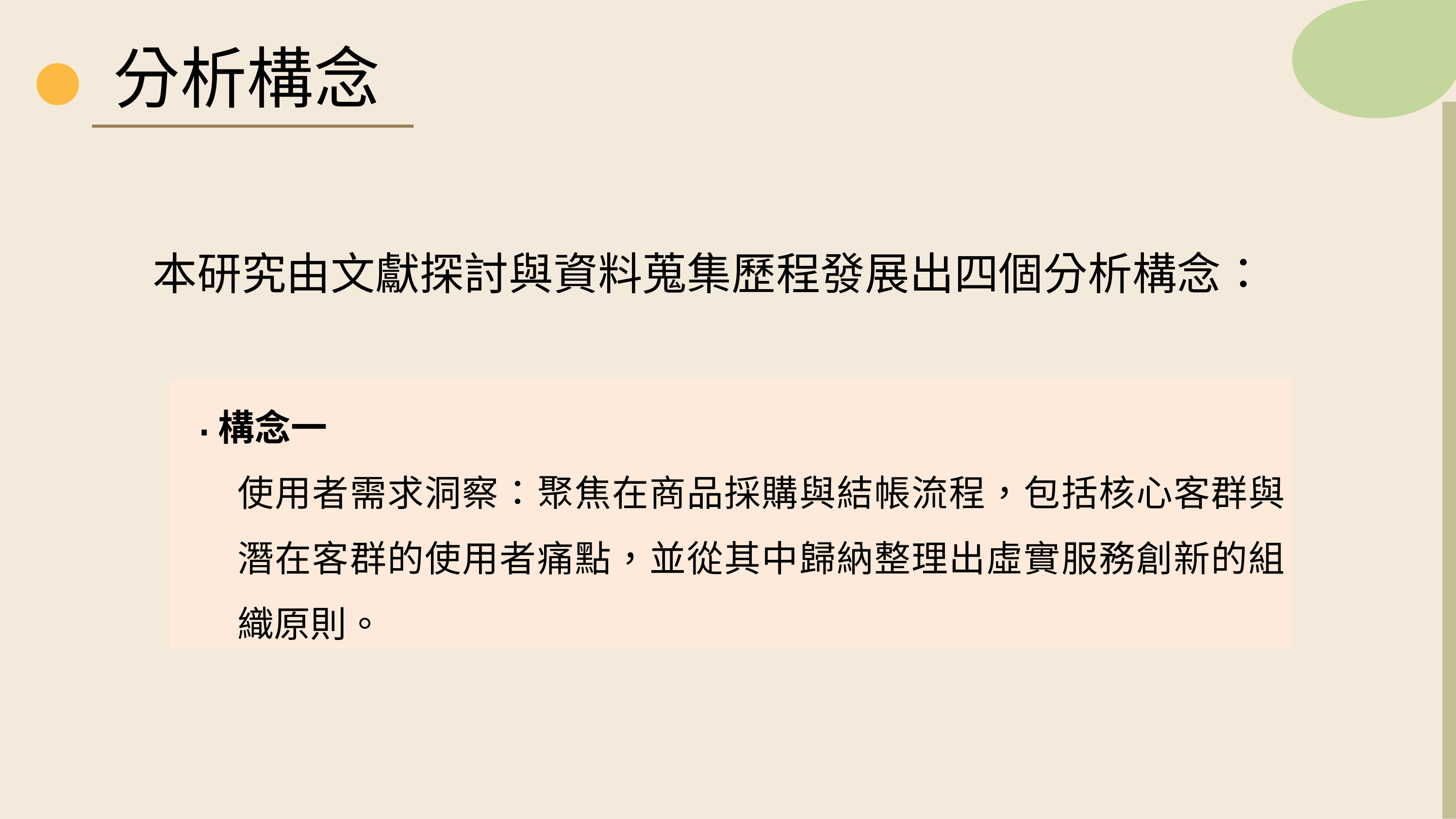

分析構念

本研究由文獻探討與資料蒐集歷程發展出四個分析構念：
    構念一
使用者需求洞察：聚焦在商品採購與結帳流程，包括核心客群與潛在客群的使用者痛點，並從其中歸納整理出虛實服務創新的組織原則。
·